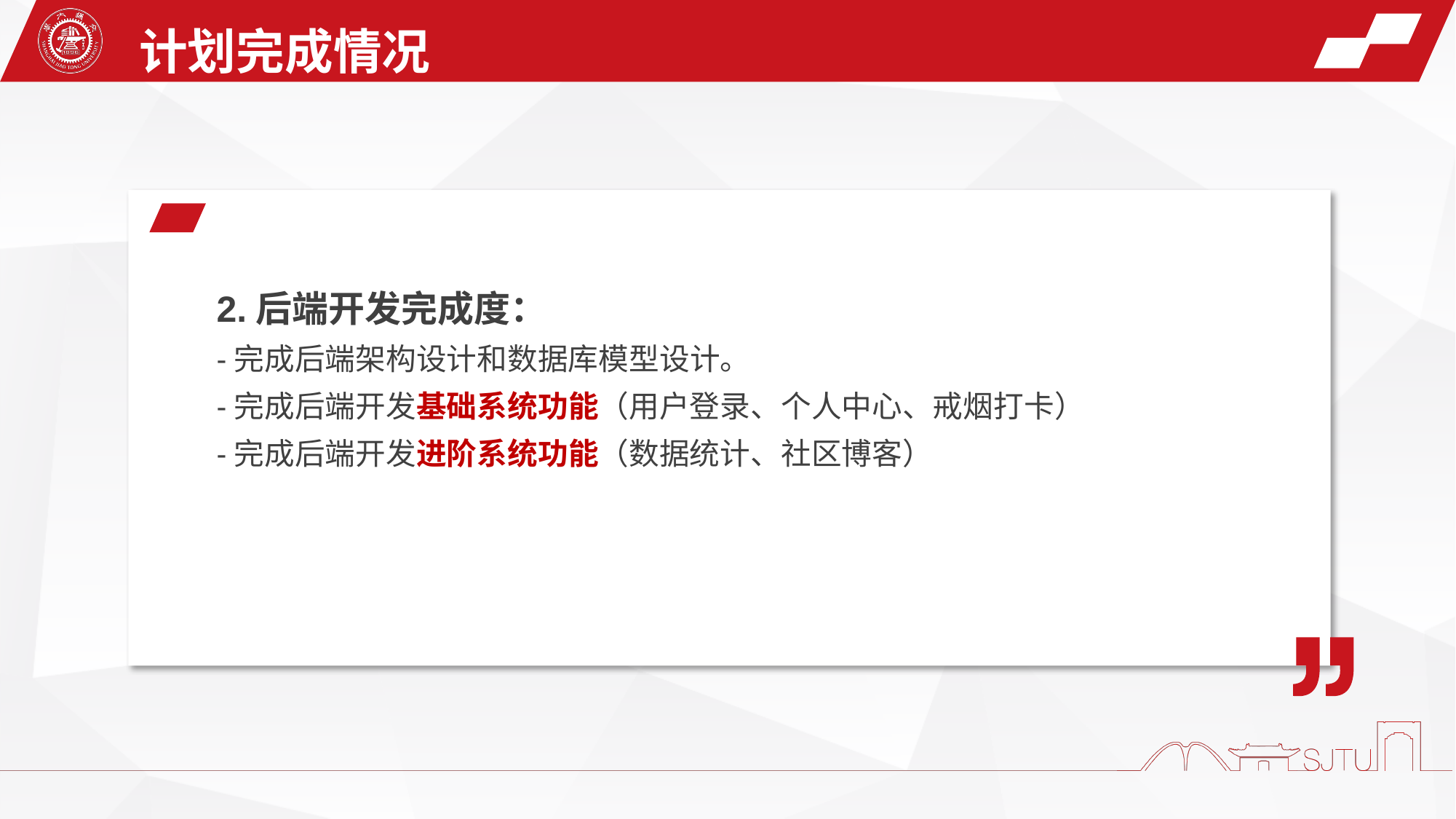

计划完成情况

2.后端开发完成度：
-完成后端架构设计和数据库模型设计。
-完成后端开发基础系统功能（用户登录、个人中心、戒烟打卡）
-完成后端开发进阶系统功能（数据统计、社区博客）